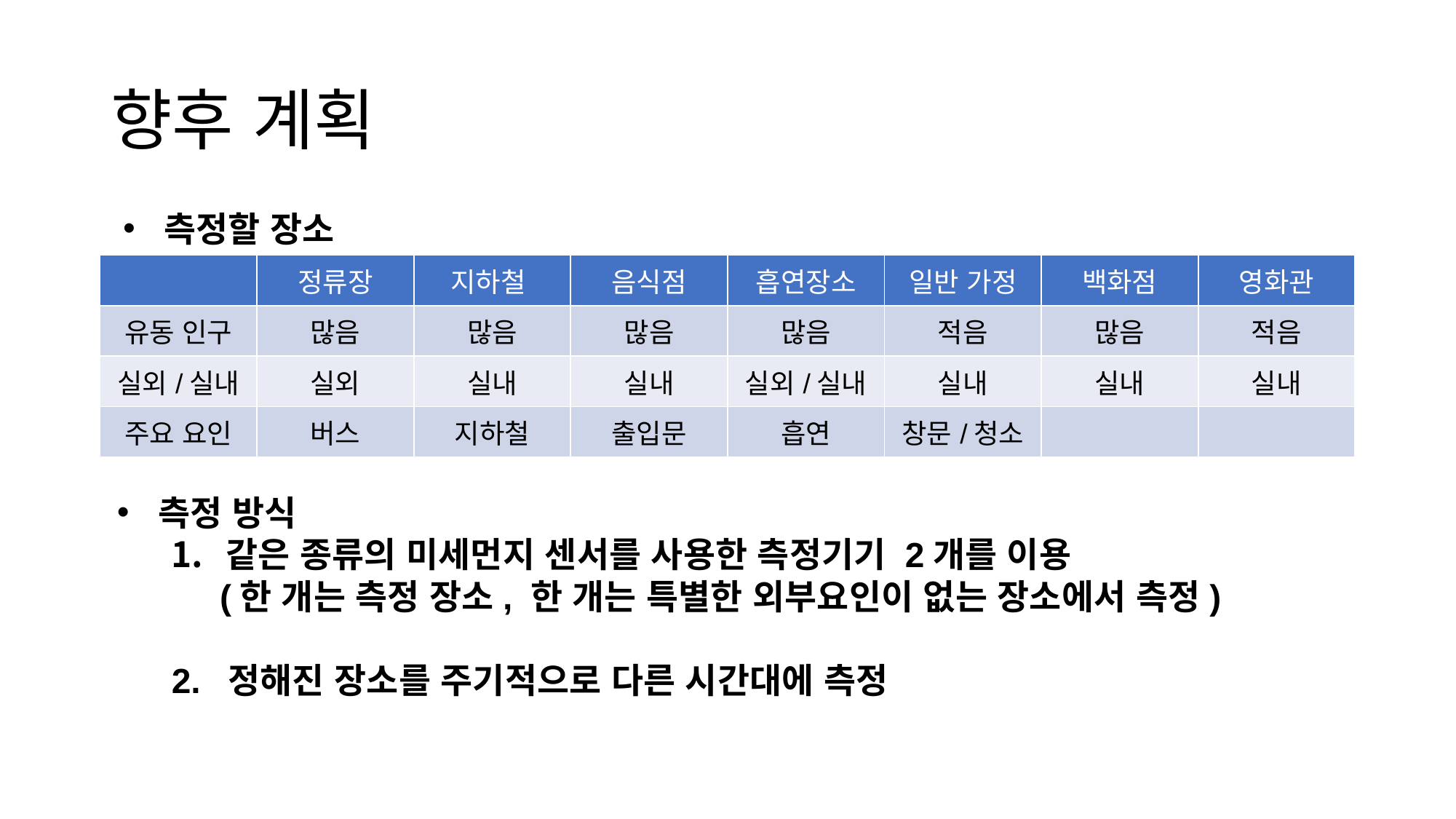

# 향후 계획
측정할 장소
|  | 정류장 | 지하철 | 음식점 | 흡연장소 | 일반 가정 | 백화점 | 영화관 |
| --- | --- | --- | --- | --- | --- | --- | --- |
| 유동 인구 | 많음 | 많음 | 많음 | 많음 | 적음 | 많음 | 적음 |
| 실외/실내 | 실외 | 실내 | 실내 | 실외/실내 | 실내 | 실내 | 실내 |
| 주요 요인 | 버스 | 지하철 | 출입문 | 흡연 | 창문/청소 |  |  |
측정 방식
같은 종류의 미세먼지 센서를 사용한 측정기기 2개를 이용
     (한 개는 측정 장소, 한 개는 특별한 외부요인이 없는 장소에서 측정)

2.  정해진 장소를 주기적으로 다른 시간대에 측정